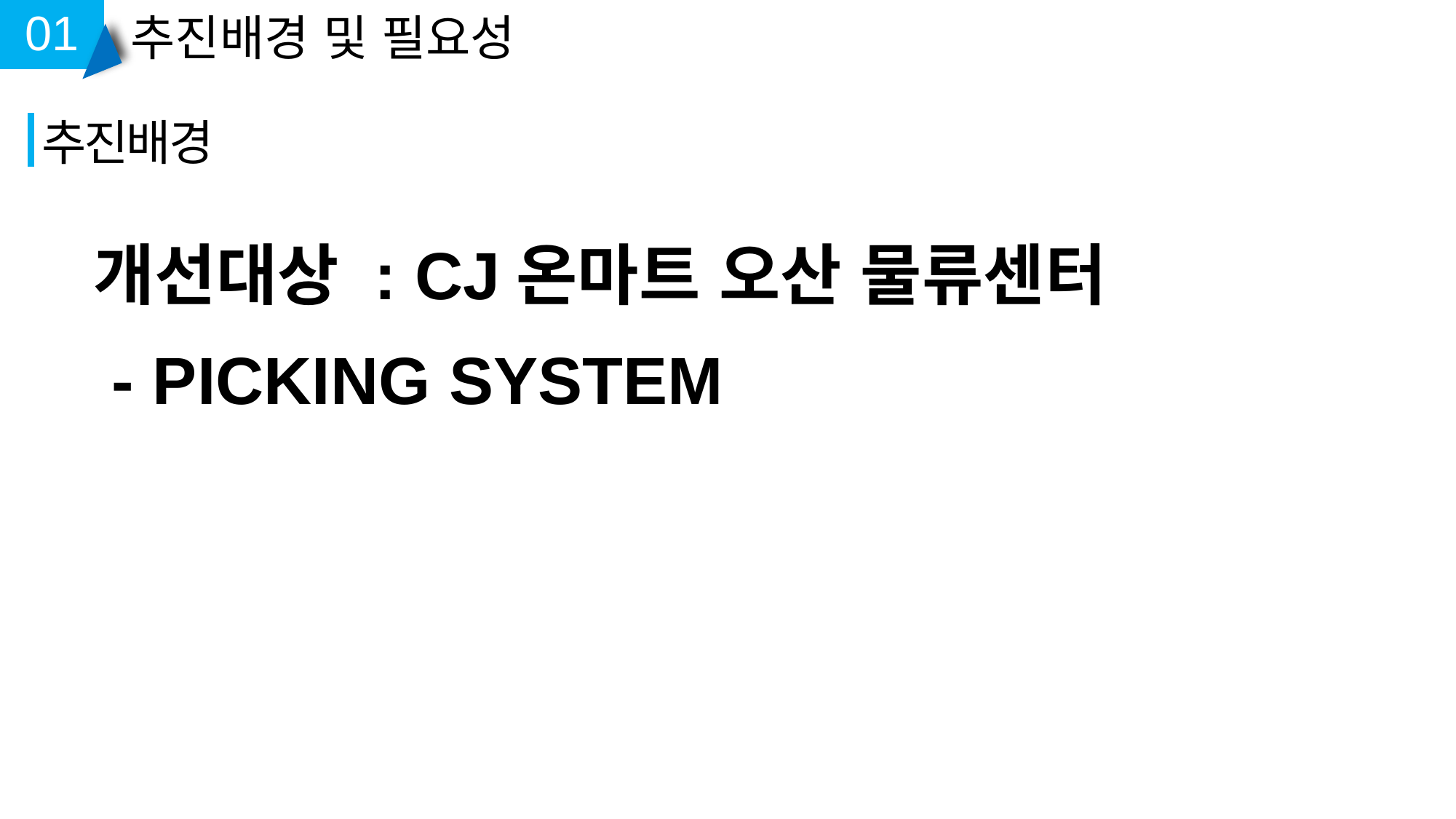

01
추진배경 및 필요성

추진배경
개선대상 : CJ온마트 오산 물류센터
 - PICKING SYSTEM